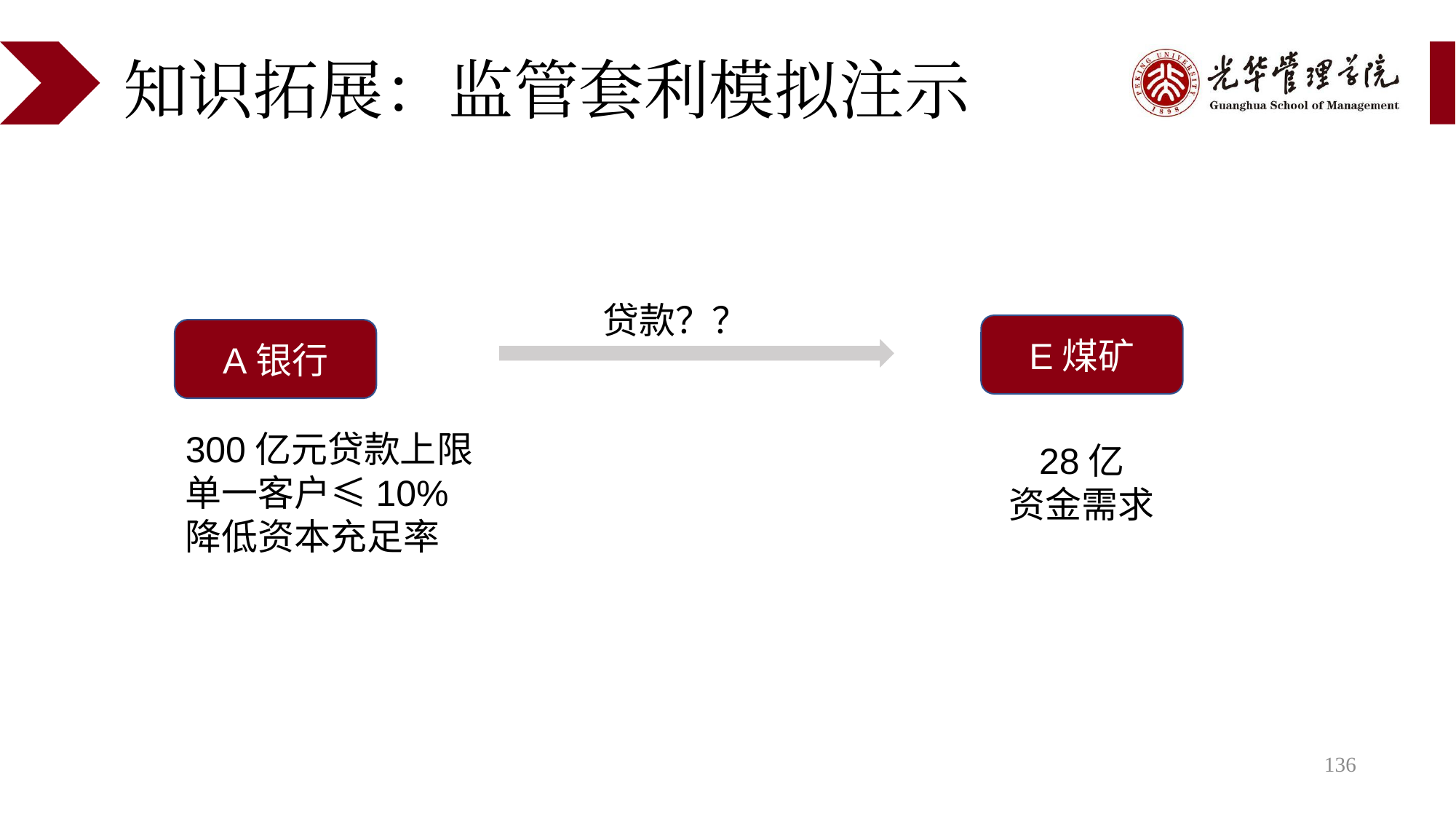

# 知识拓展：监管套利模拟注示
贷款？？
E煤矿
A银行

300亿元贷款上限
单一客户≤10%
降低资本充足率
28亿
资金需求
136